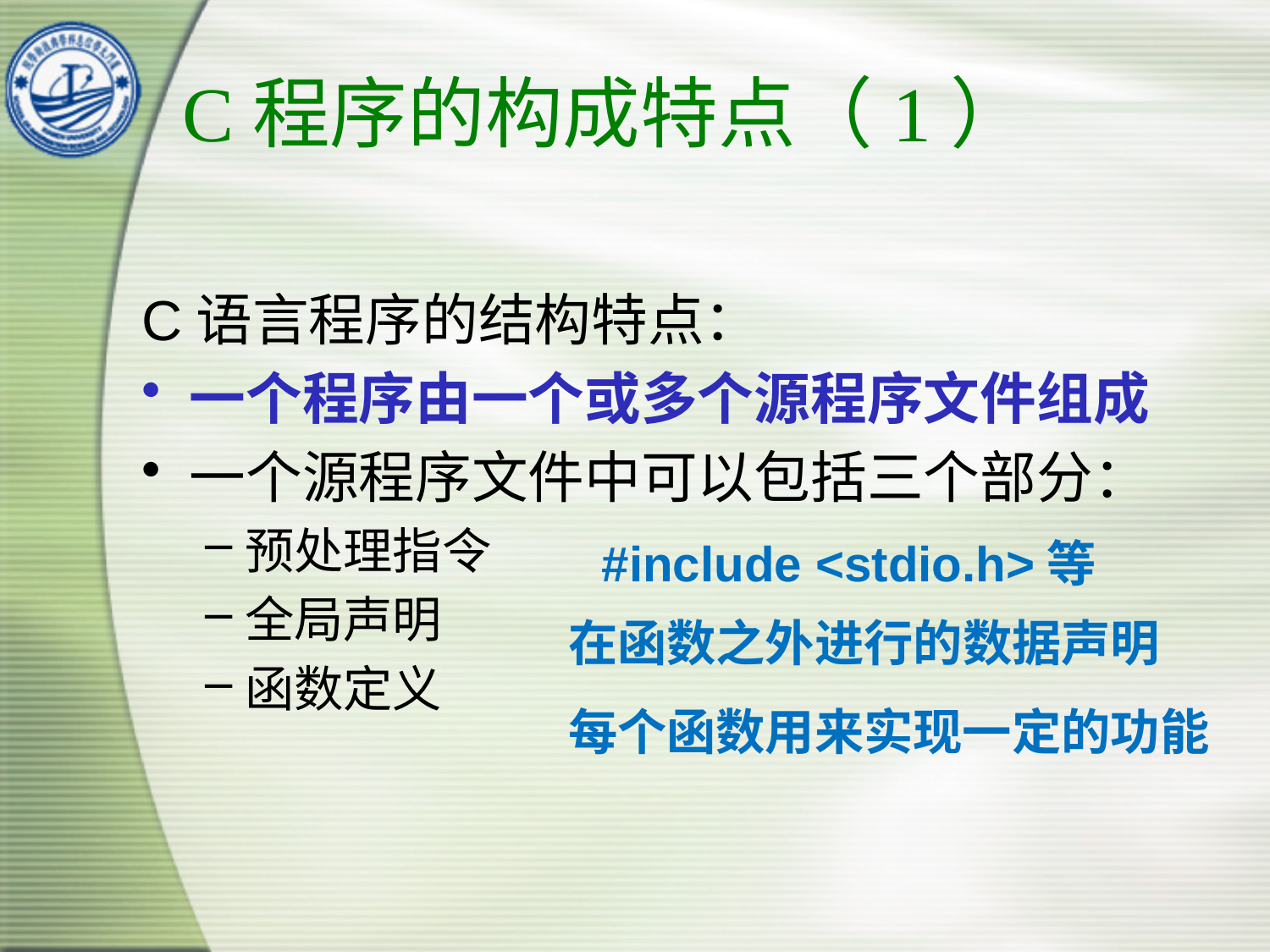

# C程序的构成特点（1）
C语言程序的结构特点：
一个程序由一个或多个源程序文件组成
一个源程序文件中可以包括三个部分：
预处理指令
全局声明
函数定义
#include <stdio.h>等
在函数之外进行的数据声明
每个函数用来实现一定的功能